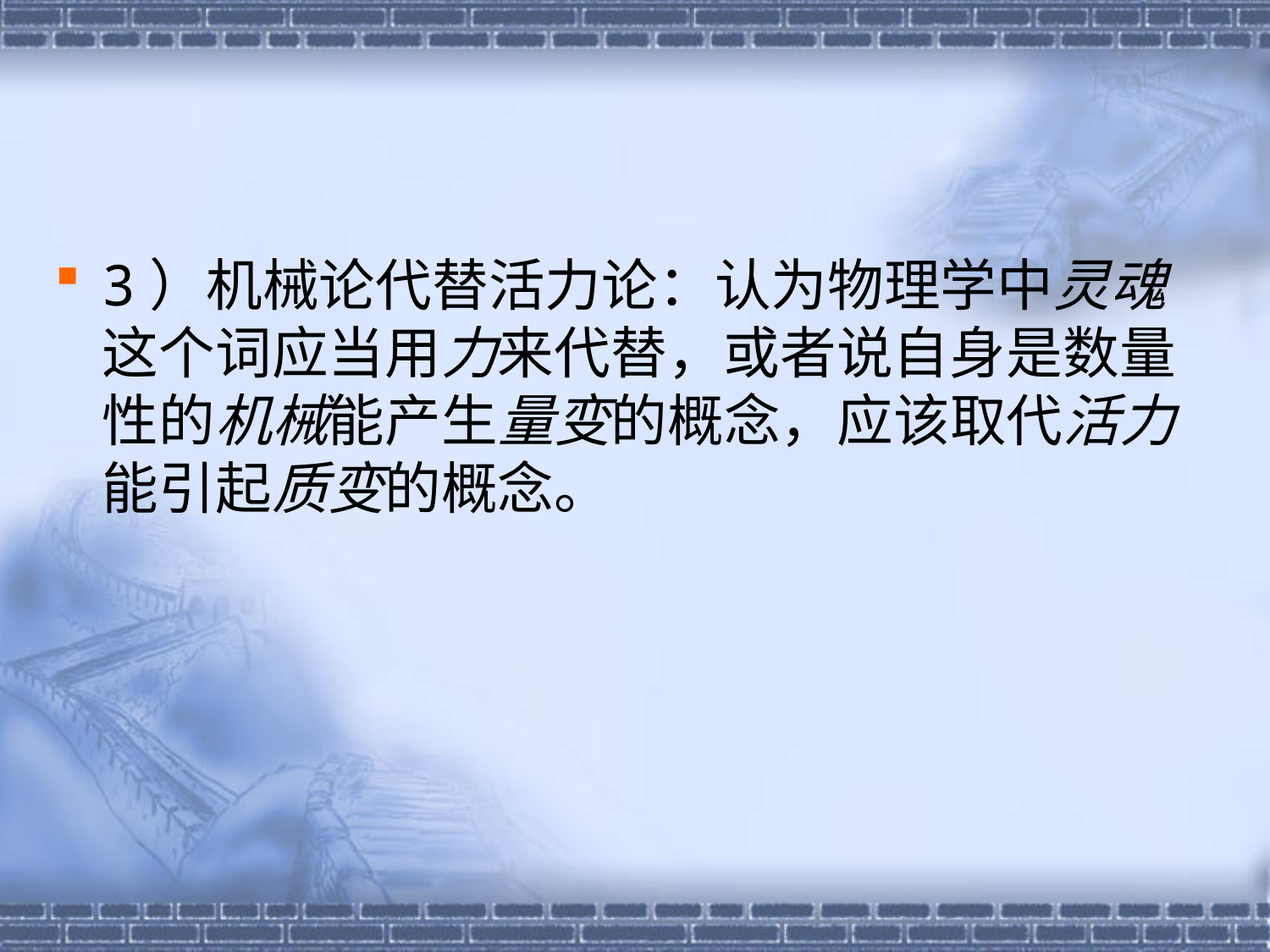

3）机械论代替活力论：认为物理学中灵魂这个词应当用力来代替，或者说自身是数量性的机械能产生量变的概念，应该取代活力能引起质变的概念。